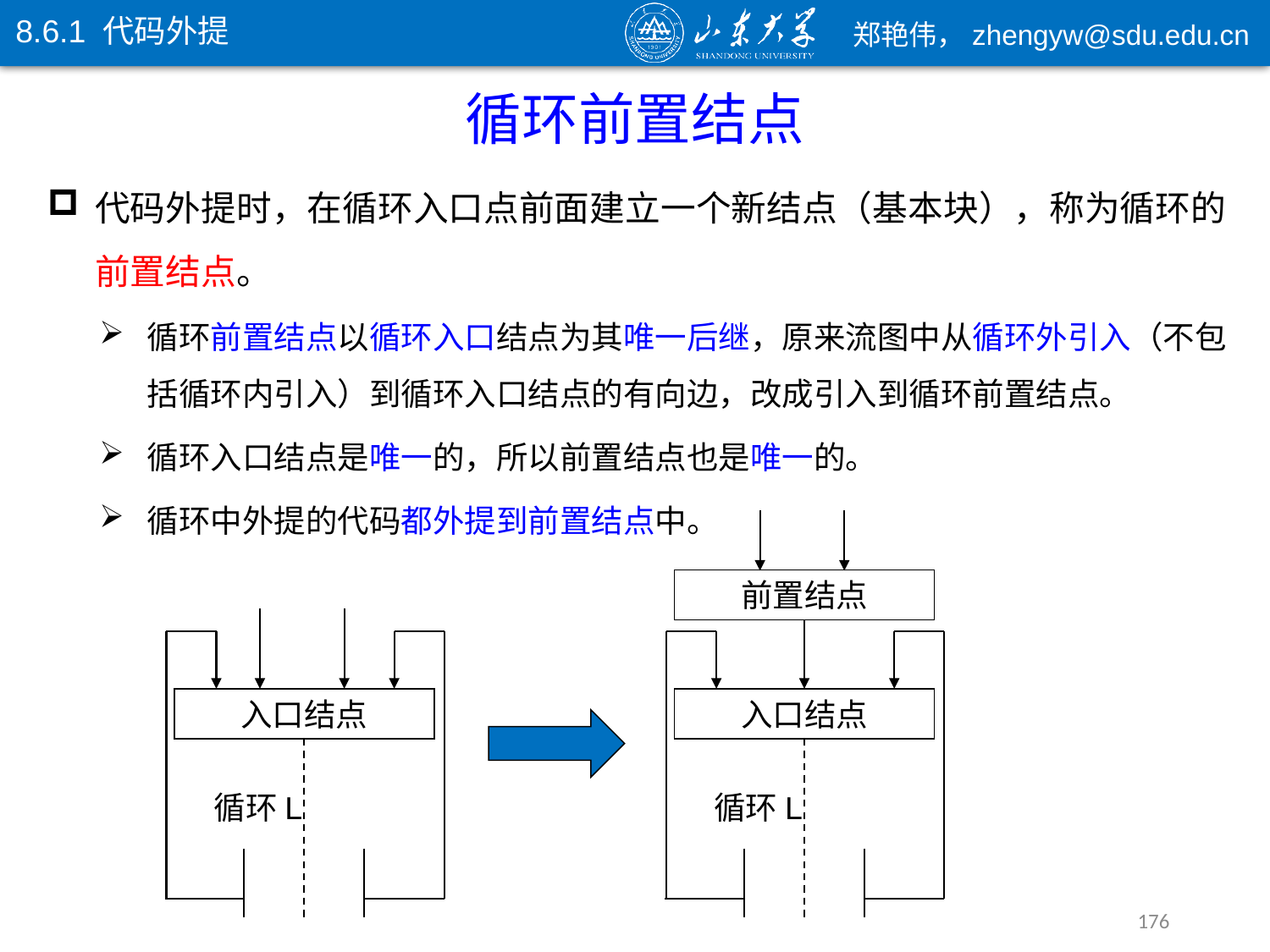

8.6.1 代码外提
循环前置结点
代码外提时，在循环入口点前面建立一个新结点（基本块），称为循环的前置结点。
循环前置结点以循环入口结点为其唯一后继，原来流图中从循环外引入（不包括循环内引入）到循环入口结点的有向边，改成引入到循环前置结点。
循环入口结点是唯一的，所以前置结点也是唯一的。
循环中外提的代码都外提到前置结点中。
前置结点
入口结点
循环L
入口结点
循环L

176